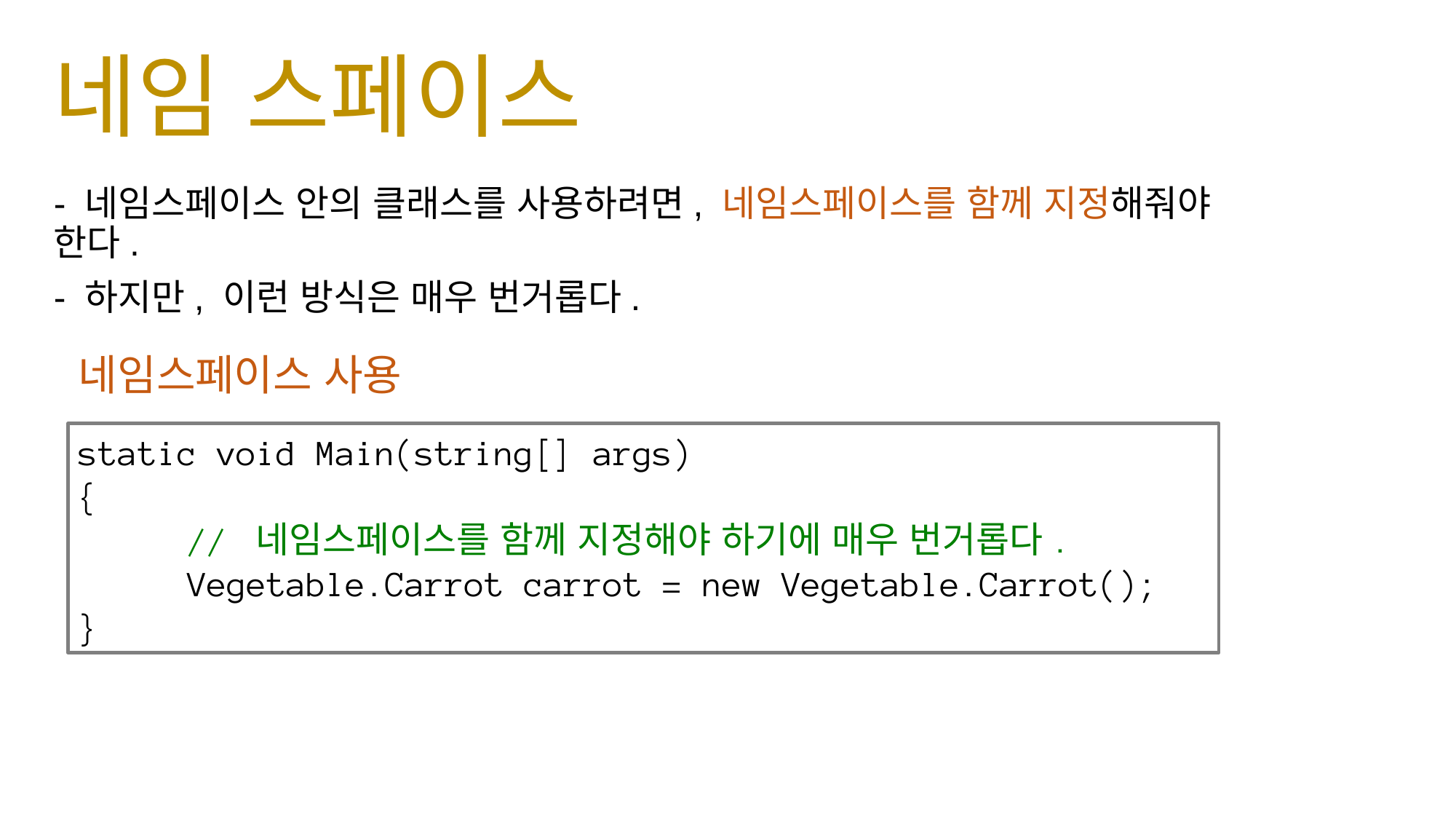

# 네임 스페이스
- 네임스페이스 안의 클래스를 사용하려면, 네임스페이스를 함께 지정해줘야 한다.
- 하지만, 이런 방식은 매우 번거롭다.
네임스페이스 사용
static void Main(string[] args)
{
	// 네임스페이스를 함께 지정해야 하기에 매우 번거롭다.
	Vegetable.Carrot carrot = new Vegetable.Carrot();
}